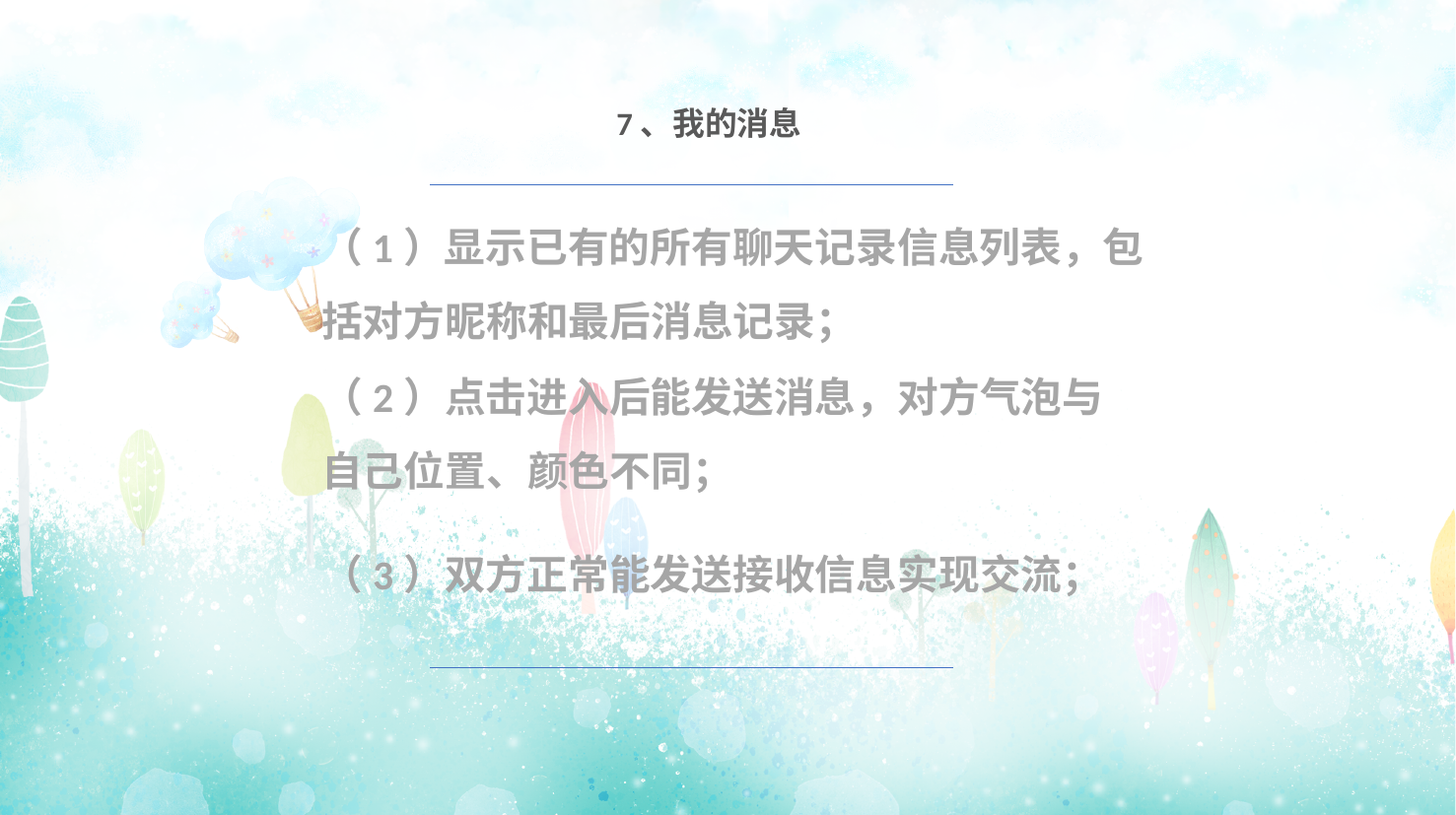

7、我的消息
（1）显示已有的所有聊天记录信息列表，包括对方昵称和最后消息记录；
（2）点击进入后能发送消息，对方气泡与自己位置、颜色不同；
（3）双方正常能发送接收信息实现交流；